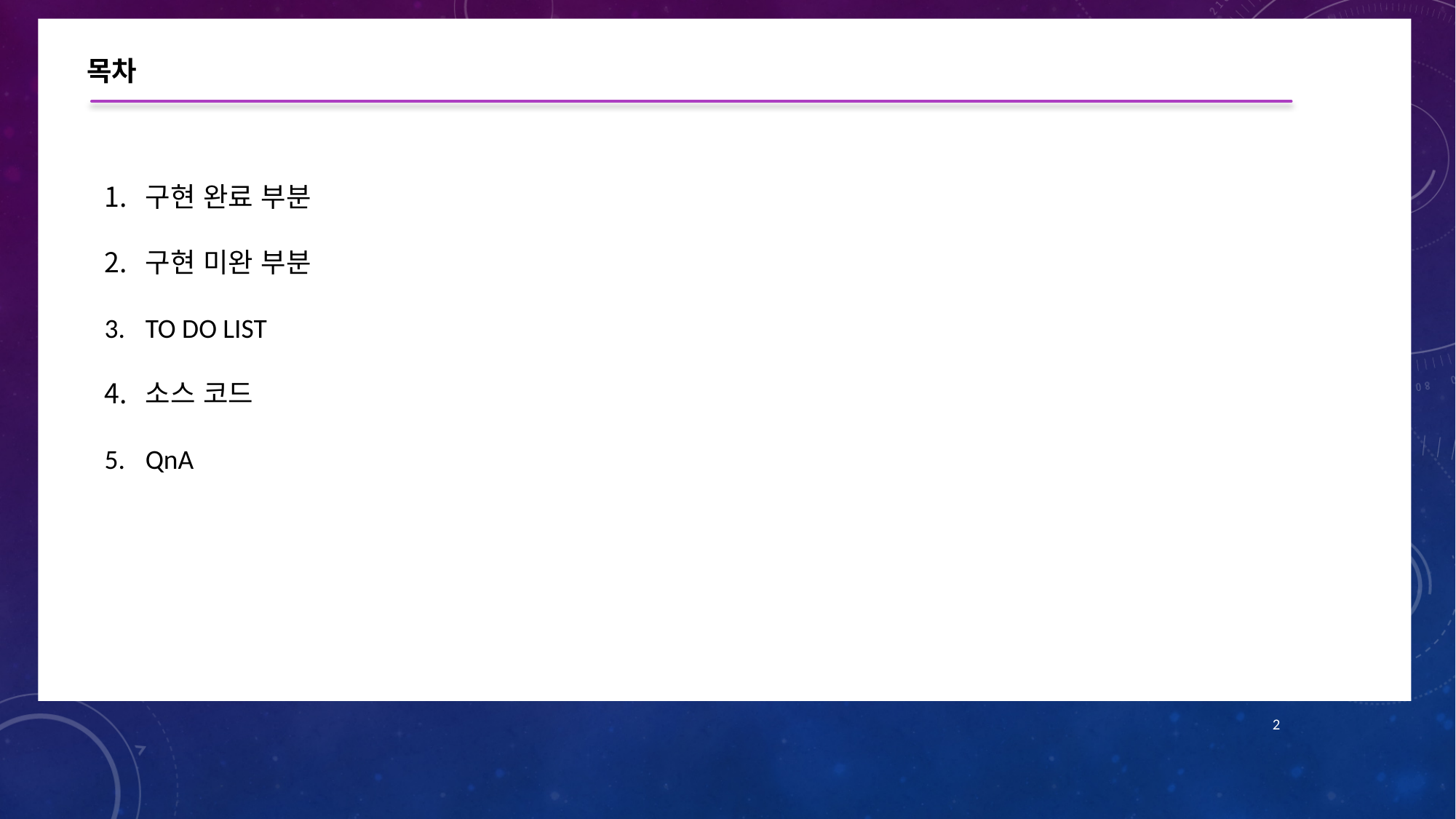

목차
구현 완료 부분
구현 미완 부분
TO DO LIST
소스 코드
QnA
2